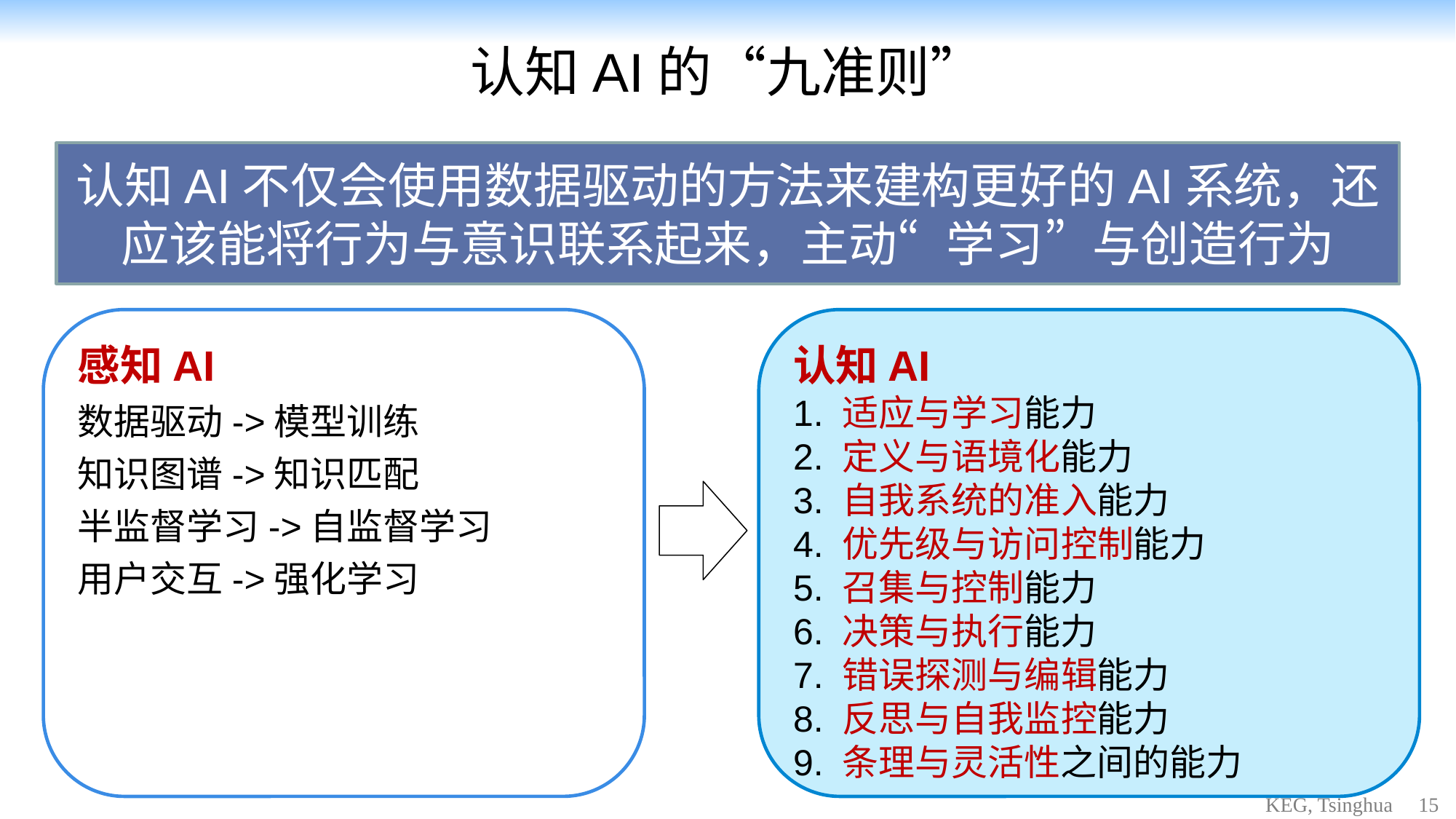

# 认知AI的“九准则”
认知AI不仅会使用数据驱动的方法来建构更好的AI系统，还应该能将行为与意识联系起来，主动“学习”与创造行为
认知AI
1. 适应与学习能力
2. 定义与语境化能力
3. 自我系统的准入能力
4. 优先级与访问控制能力
5. 召集与控制能力
6. 决策与执行能力
7. 错误探测与编辑能力
8. 反思与自我监控能力
9. 条理与灵活性之间的能力

感知AI
数据驱动->模型训练
知识图谱->知识匹配
半监督学习->自监督学习
用户交互->强化学习